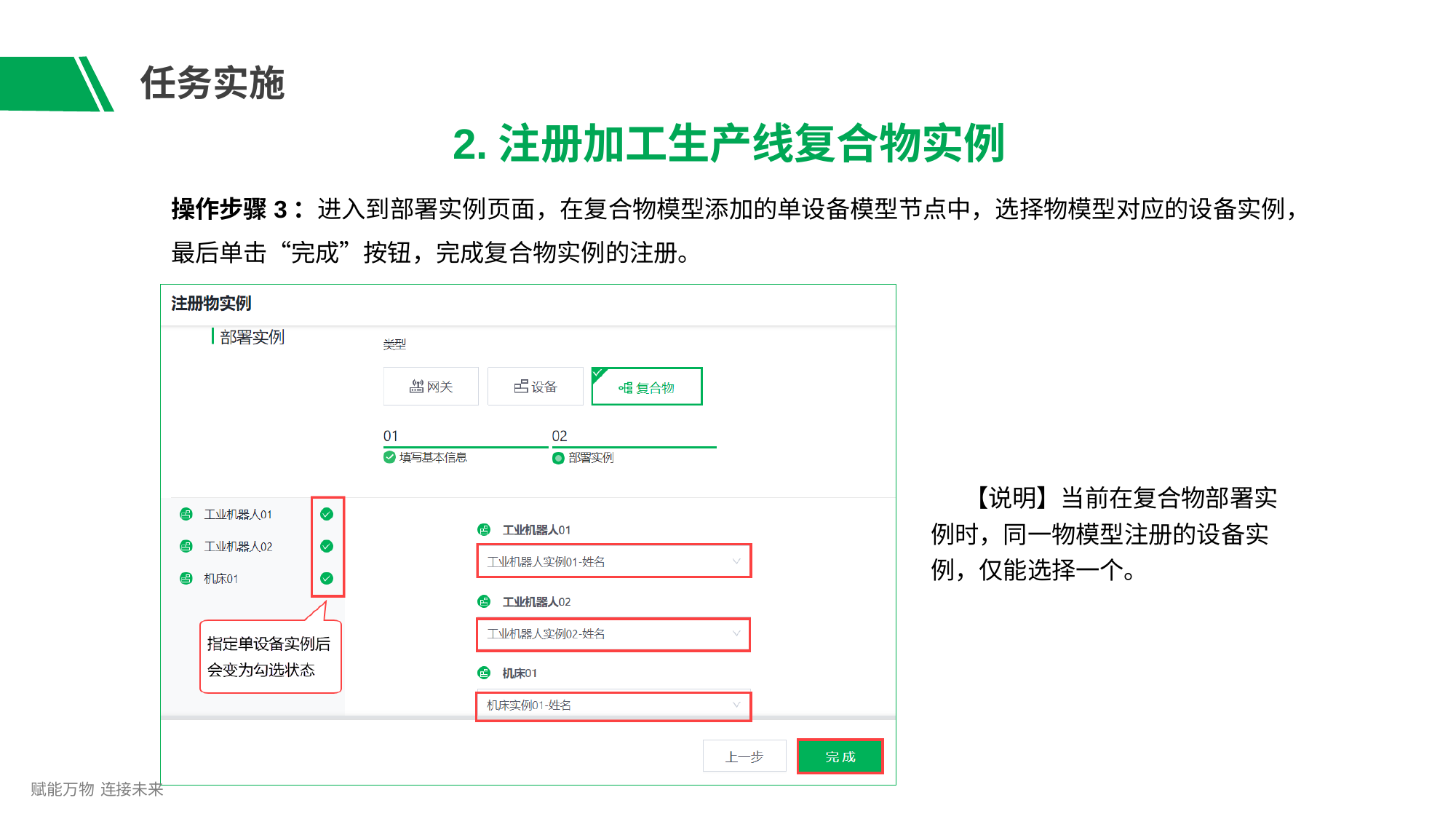

# 任务实施
2.注册加工生产线复合物实例
操作步骤3：进入到部署实例页面，在复合物模型添加的单设备模型节点中，选择物模型对应的设备实例，
最后单击“完成”按钮，完成复合物实例的注册。

【说明】当前在复合物部署实 例时，同一物模型注册的设备实 例，仅能选择一个。
赋能万物 连接未来